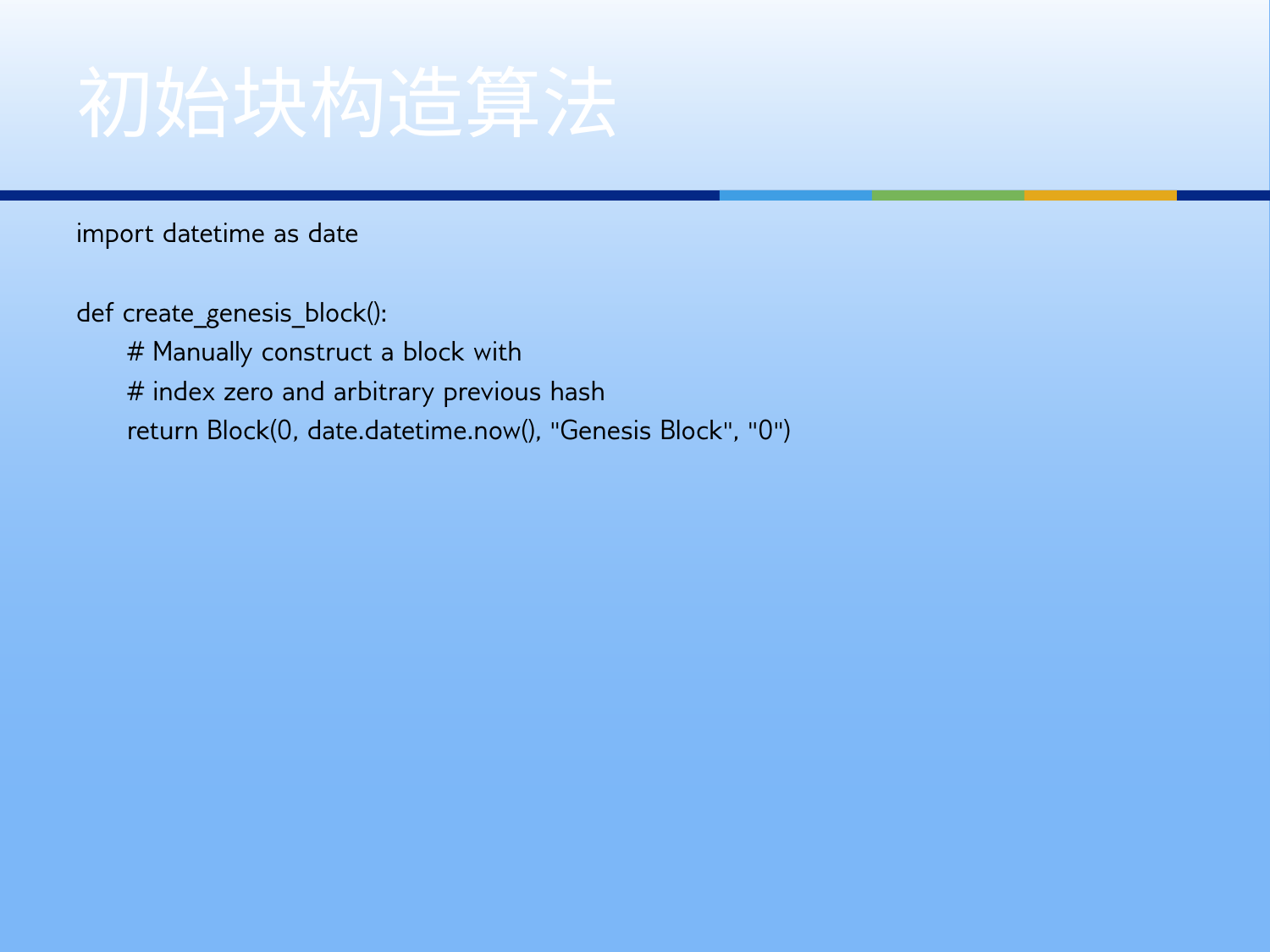

# 初始块构造算法
import datetime as date

def create_genesis_block():
      # Manually construct a block with
      # index zero and arbitrary previous hash
      return Block(0, date.datetime.now(), "Genesis Block", "0")